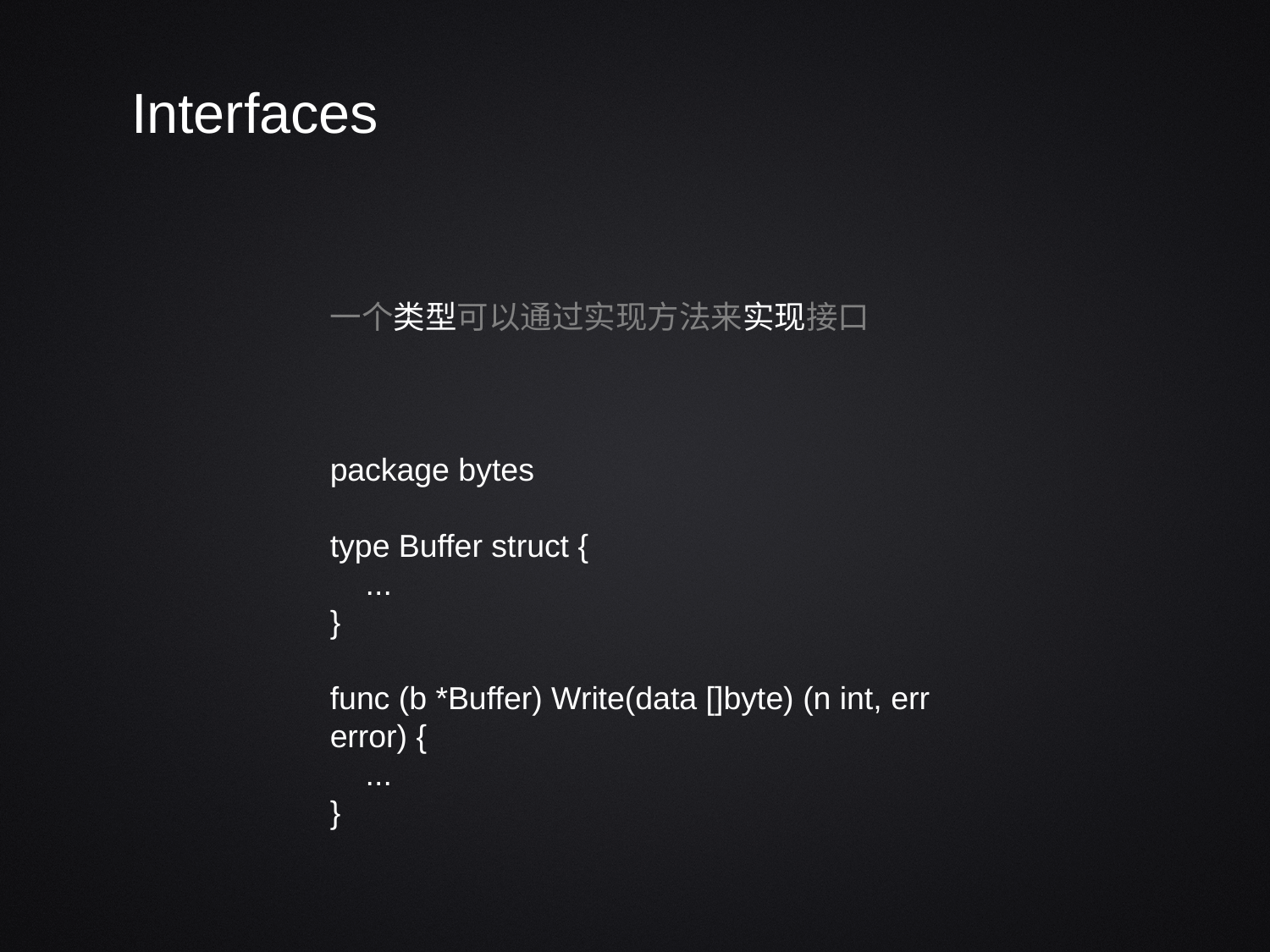

Interfaces
一个类型可以通过实现方法来实现接口
package bytes

type Buffer struct {
    ...
}

func (b *Buffer) Write(data []byte) (n int, err error) {
    ...
}